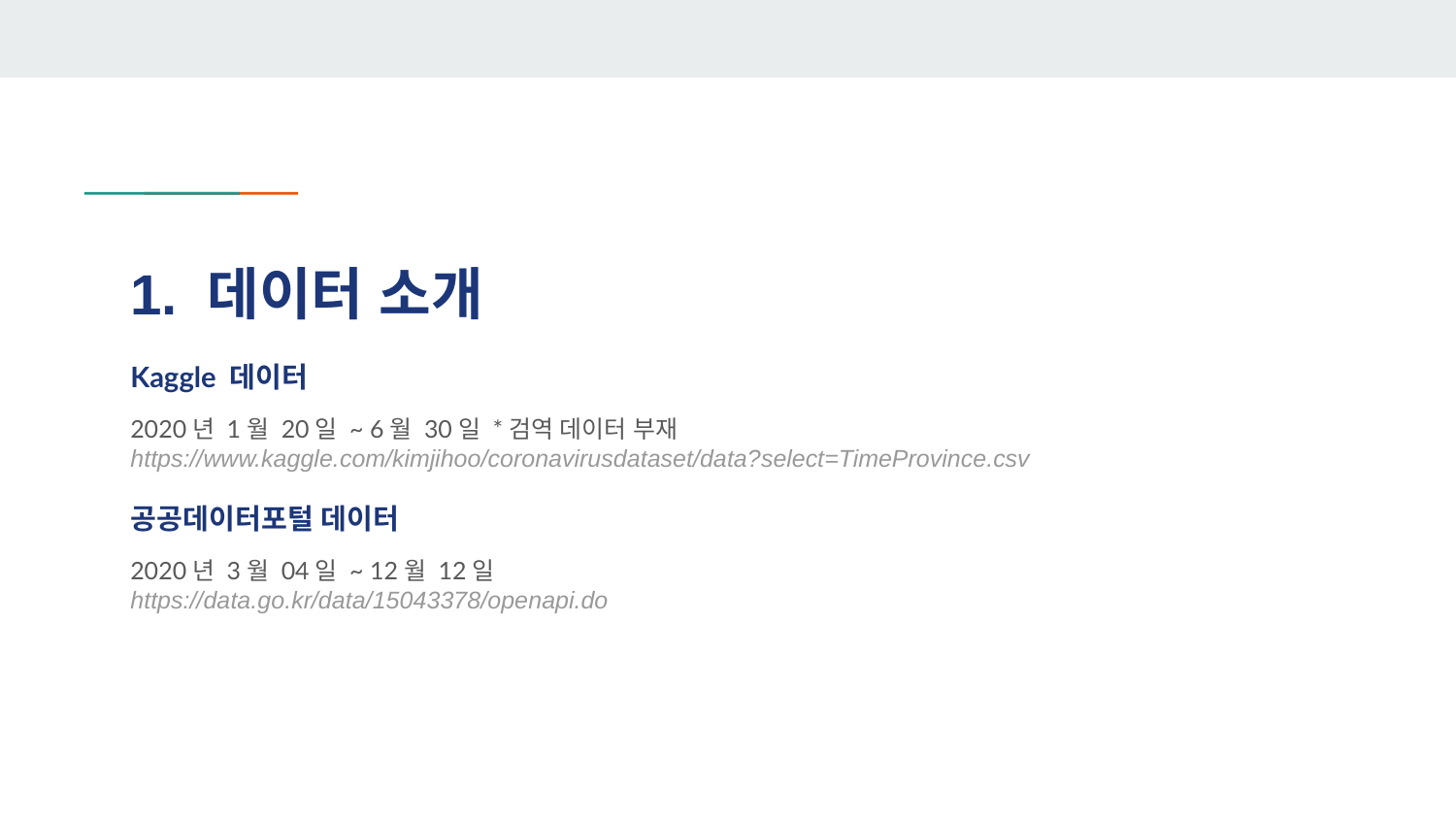

# 1. 데이터 소개
Kaggle 데이터
2020년 1월 20일 ~ 6월 30일 *검역 데이터 부재
https://www.kaggle.com/kimjihoo/coronavirusdataset/data?select=TimeProvince.csv

공공데이터포털 데이터
2020년 3월 04일 ~ 12월 12일
https://data.go.kr/data/15043378/openapi.do